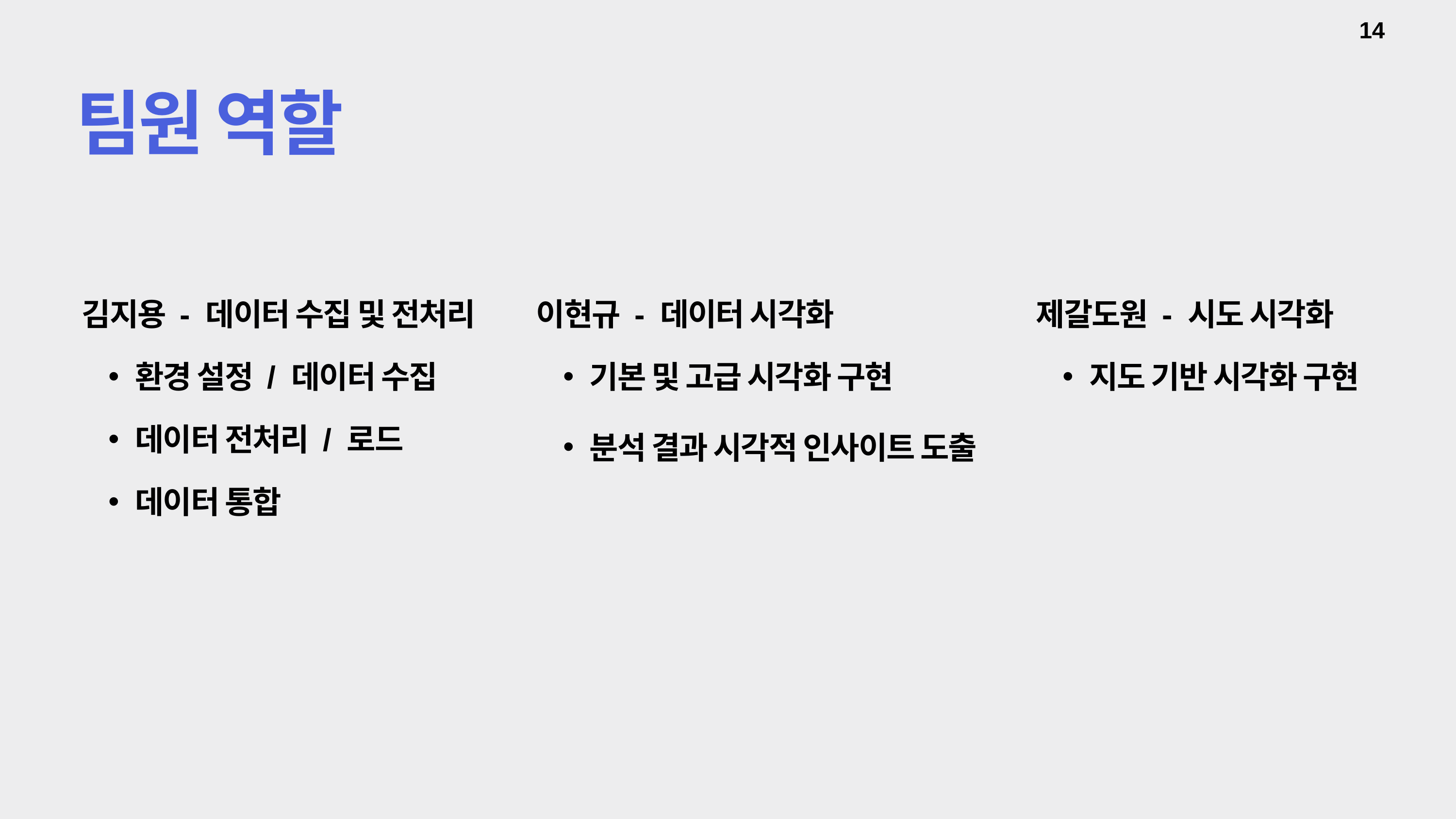

14
팀원 역할
김지용 - 데이터 수집 및 전처리

환경 설정 / 데이터 수집

데이터 전처리 / 로드

데이터 통합

이현규 - 데이터 시각화

기본 및 고급 시각화 구현

분석 결과 시각적 인사이트 도출
제갈도원 - 시도 시각화

지도 기반 시각화 구현